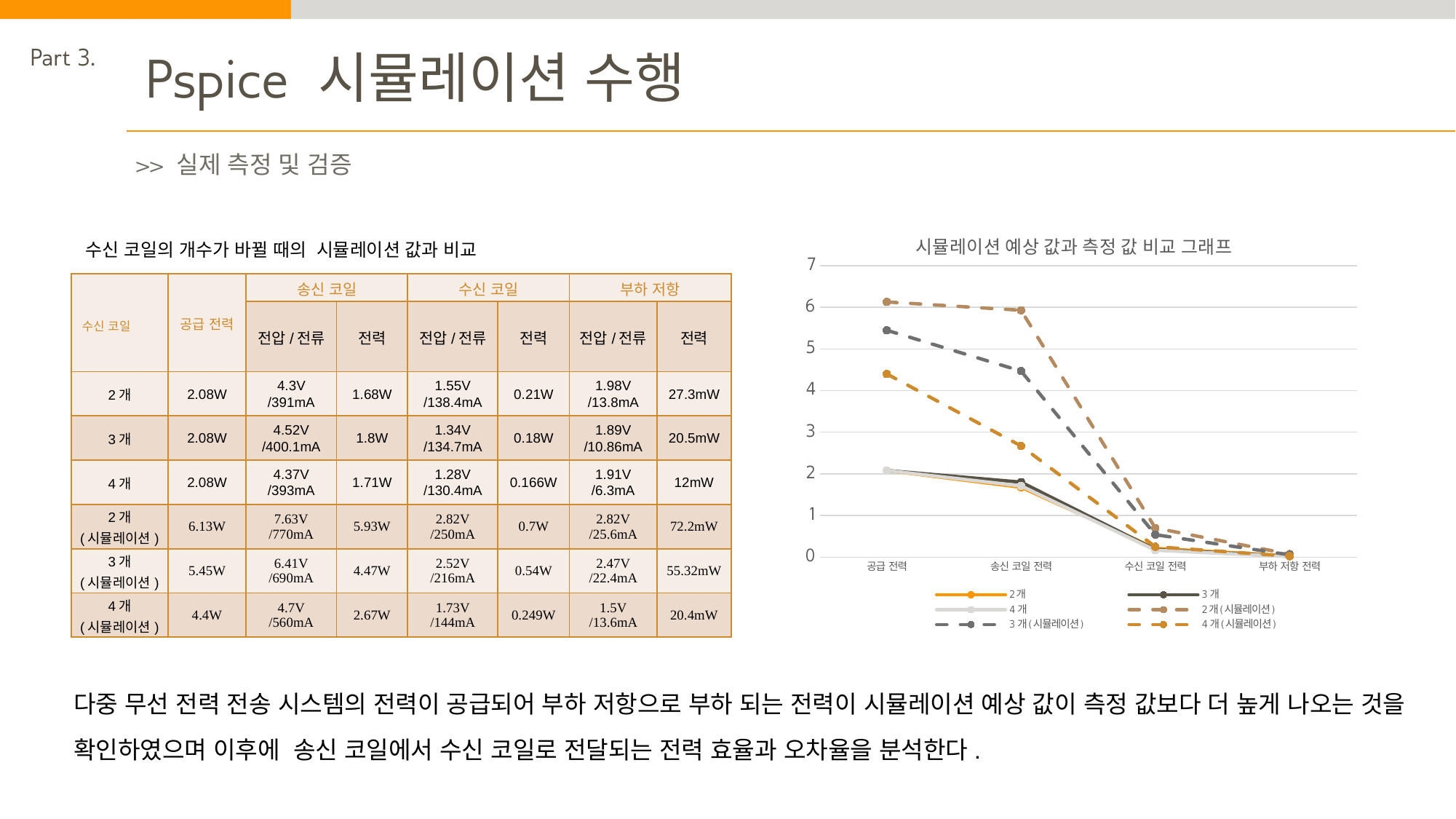

Part 3.
Pspice 시뮬레이션 수행
>> 실제 측정 및 검증

### Chart: 시뮬레이션 예상 값과 측정 값 비교 그래프

| Category | 2개 | 3개 | 4개 | 2개(시뮬레이션) | 3개(시뮬레이션) | 4개(시뮬레이션) |
|---|---|---|---|---|---|---|
| 공급 전력 | 2.08 | 2.08 | 2.08 | 6.13 | 5.45 | 4.4 |
| 송신 코일 전력 | 1.68 | 1.8 | 1.71 | 5.93 | 4.47 | 2.67 |
| 수신 코일 전력 | 0.21 | 0.18 | 0.166 | 0.7 | 0.54 | 0.249 |
| 부하 저항 전력 | 0.0273 | 0.0205 | 0.012 | 0.072 | 0.0553 | 0.0235 |
수신 코일의 개수가 바뀔 때의  시뮬레이션 값과 비교
| 수신 코일 | 공급 전력 | 송신 코일 |  | 수신 코일 |  | 부하 저항 |  |
| --- | --- | --- | --- | --- | --- | --- | --- |
|  |  | 전압/전류 | 전력 | 전압/전류 | 전력 | 전압/전류 | 전력 |
| 2개 | 2.08W | 4.3V /391mA | 1.68W | 1.55V /138.4mA | 0.21W | 1.98V /13.8mA | 27.3mW |
| 3개 | 2.08W | 4.52V /400.1mA | 1.8W | 1.34V /134.7mA | 0.18W | 1.89V /10.86mA | 20.5mW |
| 4개 | 2.08W | 4.37V /393mA | 1.71W | 1.28V /130.4mA | 0.166W | 1.91V /6.3mA | 12mW |
| 2개 (시뮬레이션) | 6.13W | 7.63V /770mA | 5.93W | 2.82V /250mA | 0.7W | 2.82V /25.6mA | 72.2mW |
| 3개 (시뮬레이션) | 5.45W | 6.41V /690mA | 4.47W | 2.52V /216mA | 0.54W | 2.47V /22.4mA | 55.32mW |
| 4개 (시뮬레이션) | 4.4W | 4.7V /560mA | 2.67W | 1.73V /144mA | 0.249W | 1.5V /13.6mA | 20.4mW |
다중 무선 전력 전송 시스템의 전력이 공급되어 부하 저항으로 부하 되는 전력이 시뮬레이션 예상 값이 측정 값보다 더 높게 나오는 것을 확인하였으며 이후에  송신 코일에서 수신 코일로 전달되는 전력 효율과 오차율을 분석한다.